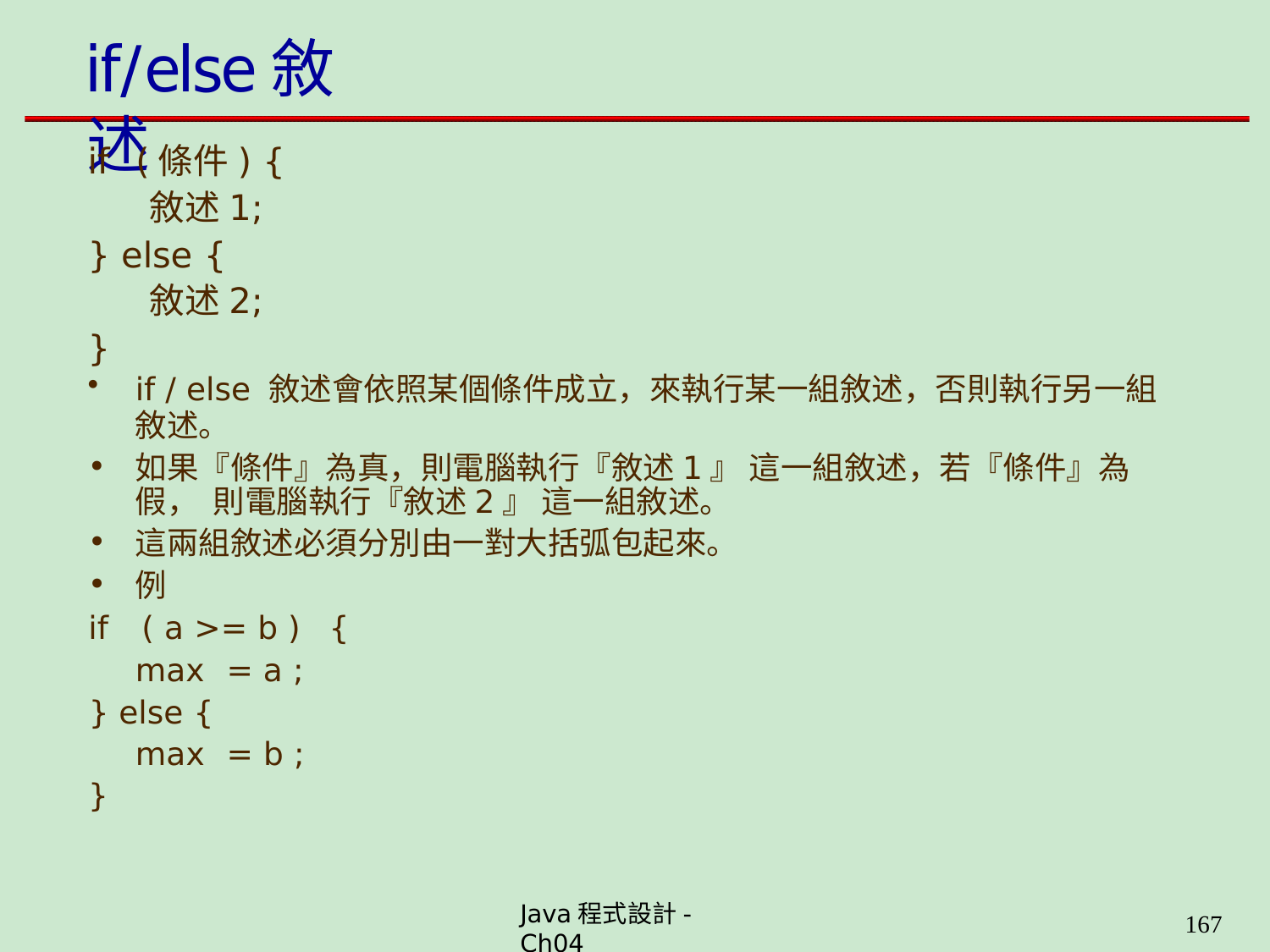

# if/else敘述
if	(條件) {
敘述1;
} else {
敘述2;
}
if / else 敘述會依照某個條件成立，來執行某一組敘述，否則執行另一組
敘述。
如果『條件』為真，則電腦執行『敘述1』 這一組敘述，若『條件』為假，  則電腦執行『敘述2』 這一組敘述。
這兩組敘述必須分別由一對大括弧包起來。
例
if	( a >= b )	{
max	= a ;
} else {
max	= b ;
}
Java程式設計-Ch04
167